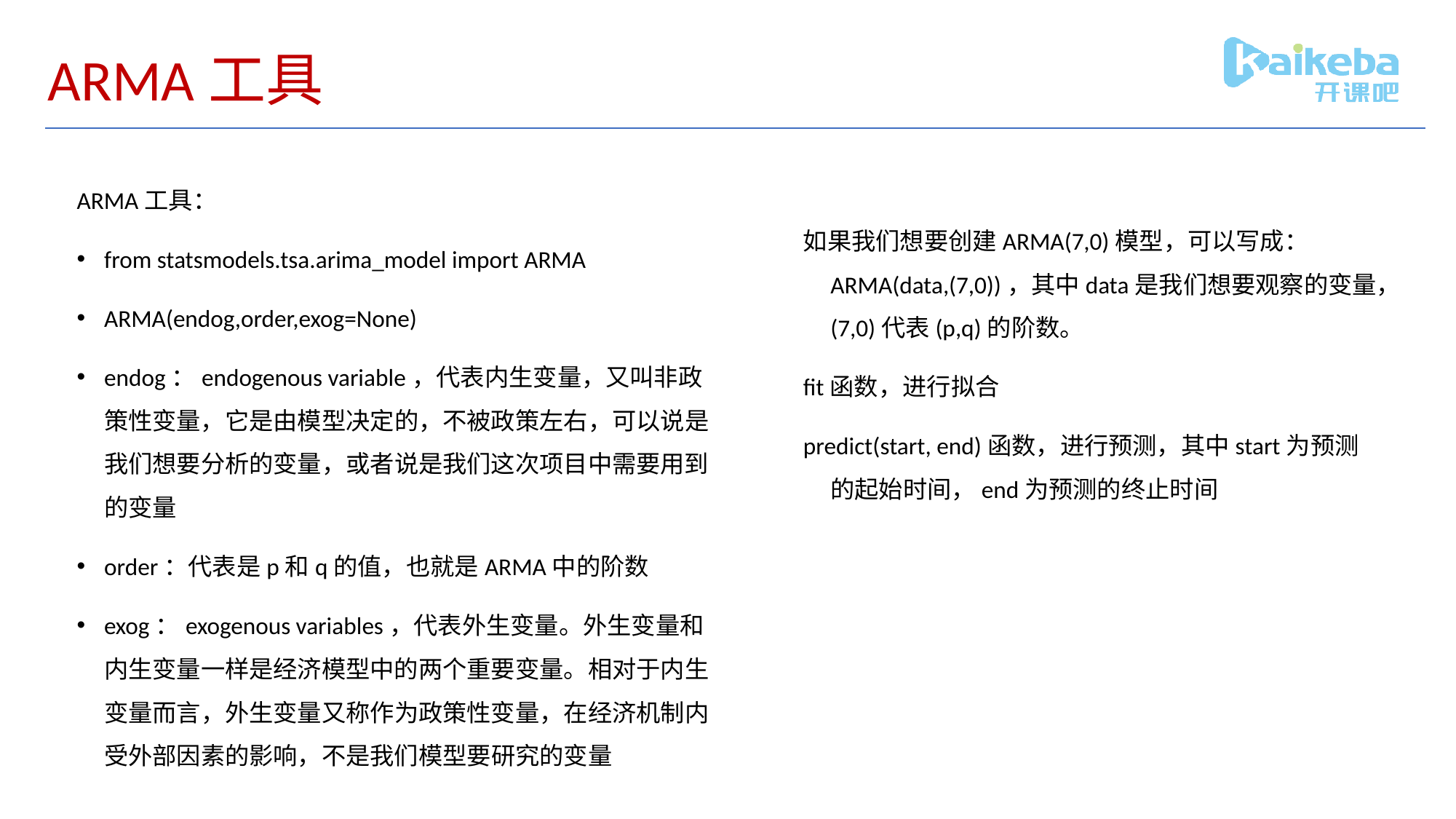

# ARMA工具
ARMA工具：
from statsmodels.tsa.arima_model import ARMA
ARMA(endog,order,exog=None)
endog：endogenous variable，代表内生变量，又叫非政策性变量，它是由模型决定的，不被政策左右，可以说是我们想要分析的变量，或者说是我们这次项目中需要用到的变量
order：代表是p和q的值，也就是ARMA中的阶数
exog：exogenous variables，代表外生变量。外生变量和内生变量一样是经济模型中的两个重要变量。相对于内生变量而言，外生变量又称作为政策性变量，在经济机制内受外部因素的影响，不是我们模型要研究的变量

如果我们想要创建ARMA(7,0)模型，可以写成：ARMA(data,(7,0))，其中data是我们想要观察的变量，(7,0)代表(p,q)的阶数。
fit函数，进行拟合
predict(start, end)函数，进行预测，其中start为预测的起始时间，end为预测的终止时间